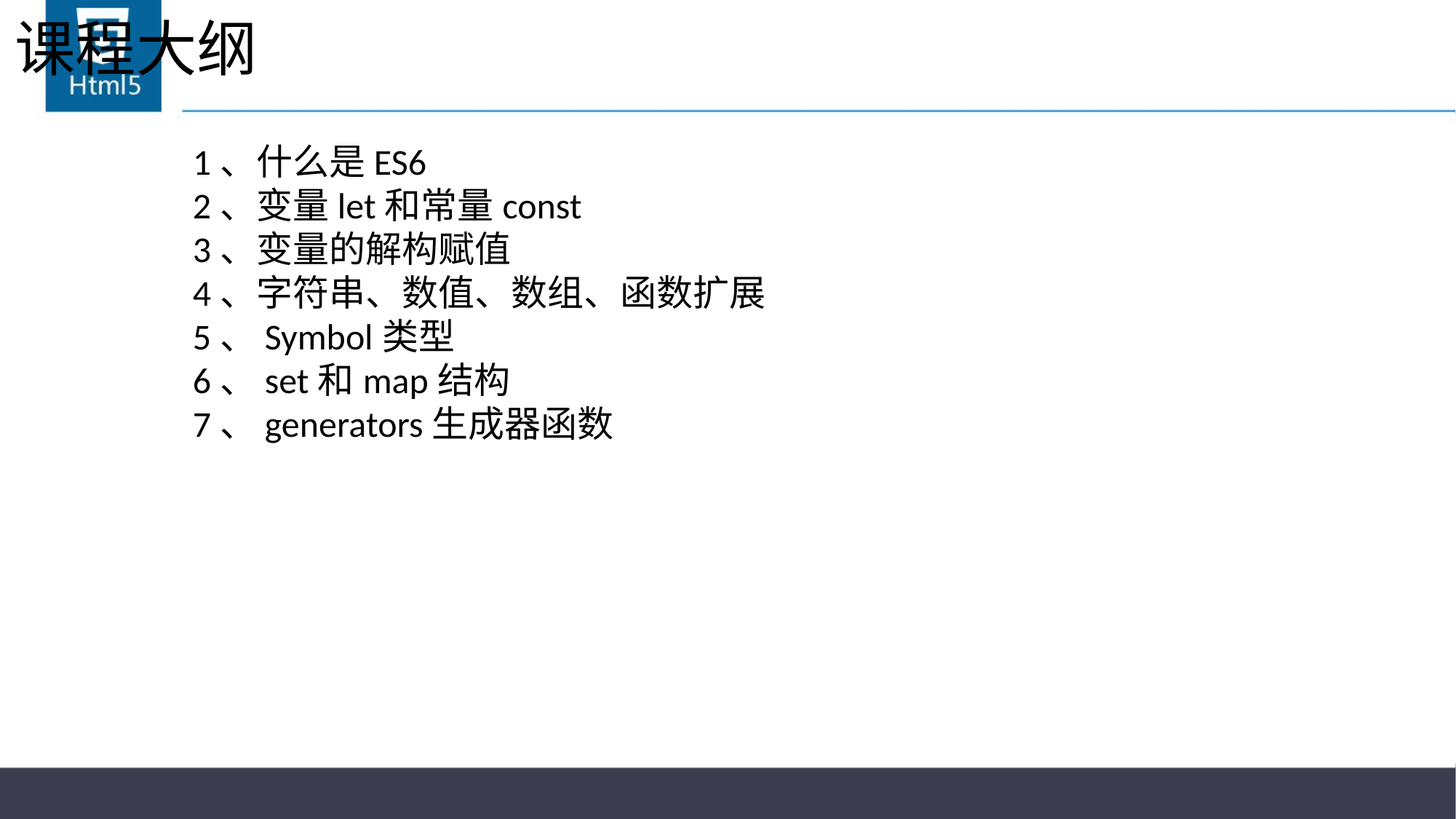

# 课程大纲
1、什么是ES6
2、变量let和常量const
3、变量的解构赋值
4、字符串、数值、数组、函数扩展
5、Symbol类型
6、set和map结构
7、generators生成器函数